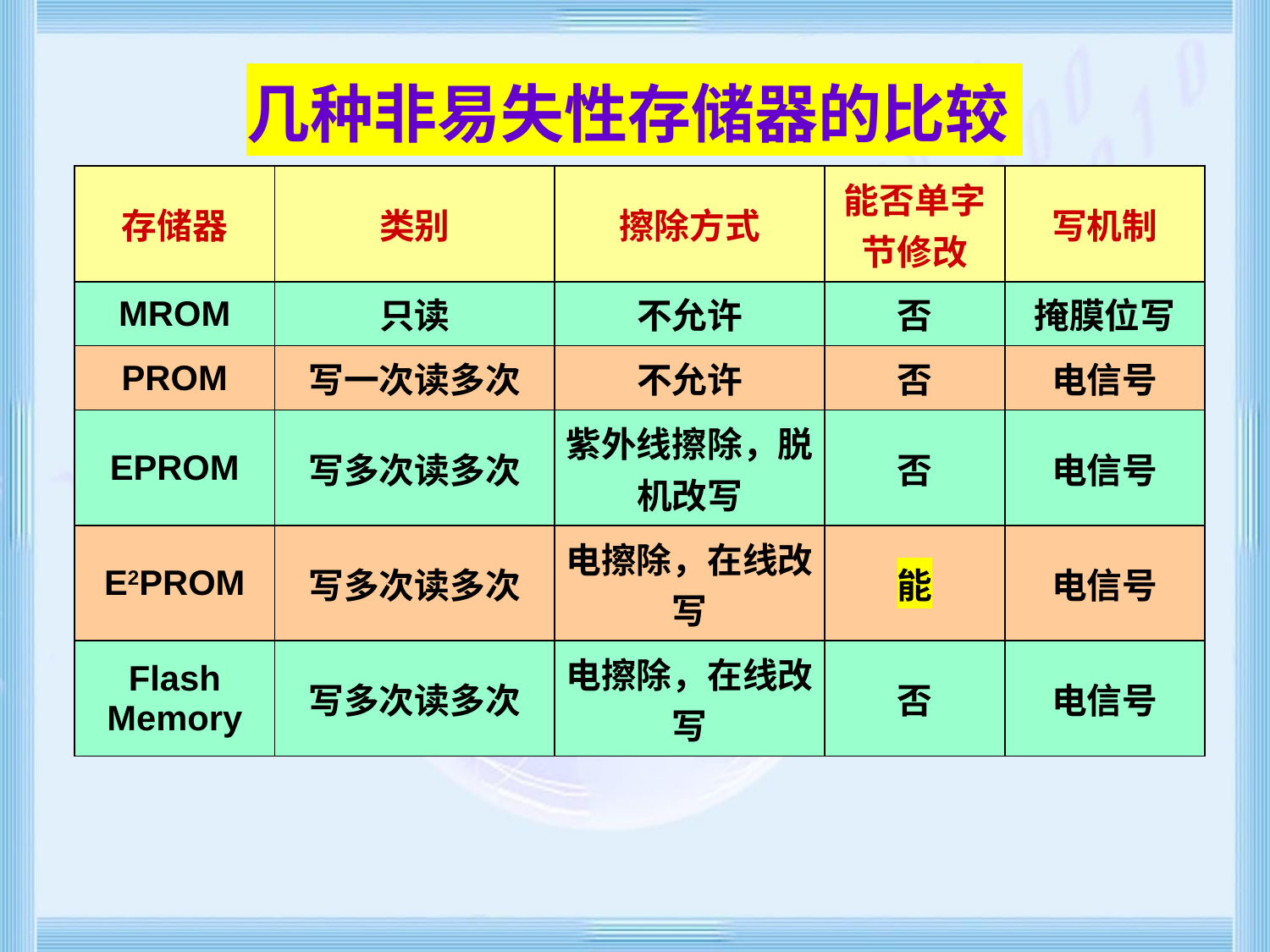

# 几种非易失性存储器的比较
| 存储器 | 类别 | 擦除方式 | 能否单字节修改 | 写机制 |
| --- | --- | --- | --- | --- |
| MROM | 只读 | 不允许 | 否 | 掩膜位写 |
| PROM | 写一次读多次 | 不允许 | 否 | 电信号 |
| EPROM | 写多次读多次 | 紫外线擦除，脱机改写 | 否 | 电信号 |
| E2PROM | 写多次读多次 | 电擦除，在线改写 | 能 | 电信号 |
| Flash Memory | 写多次读多次 | 电擦除，在线改写 | 否 | 电信号 |

78